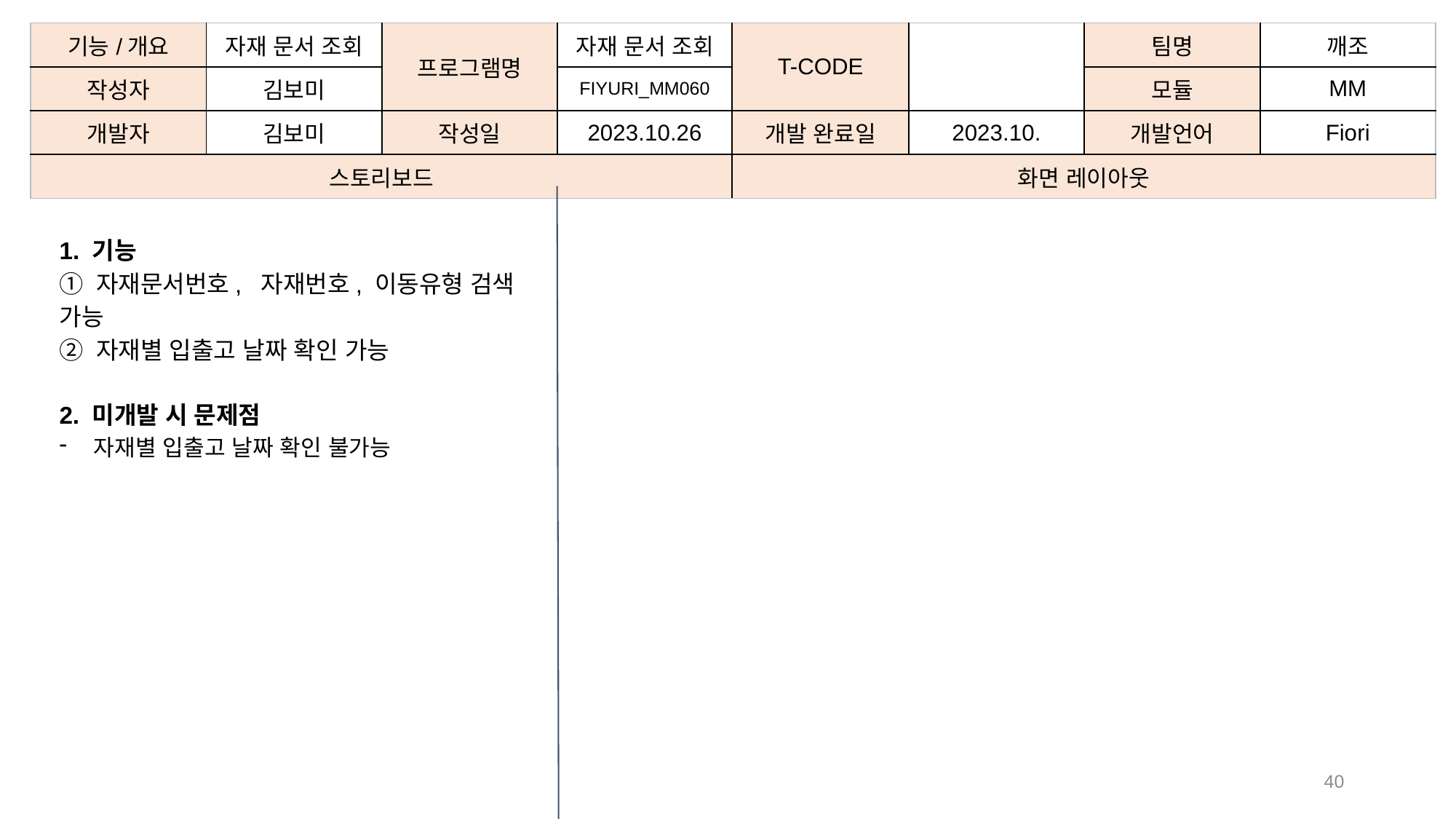

| 기능/개요 | 자재 문서 조회 | 프로그램명 | 자재 문서 조회 | T-CODE |  | 팀명 | 깨조 |
| --- | --- | --- | --- | --- | --- | --- | --- |
| 작성자 | 김보미 |  | FIYURI\_MM060 |  |  | 모듈 | MM |
| 개발자 | 김보미 | 작성일 | 2023.10.26 | 개발 완료일 | 2023.10. | 개발언어 | Fiori |
| 스토리보드 |  |  |  | 화면 레이아웃 |  |  |  |
1. 기능
① 자재문서번호,  자재번호, 이동유형 검색 가능
② 자재별 입출고 날짜 확인 가능

2. 미개발 시 문제점
자재별 입출고 날짜 확인 불가능

40